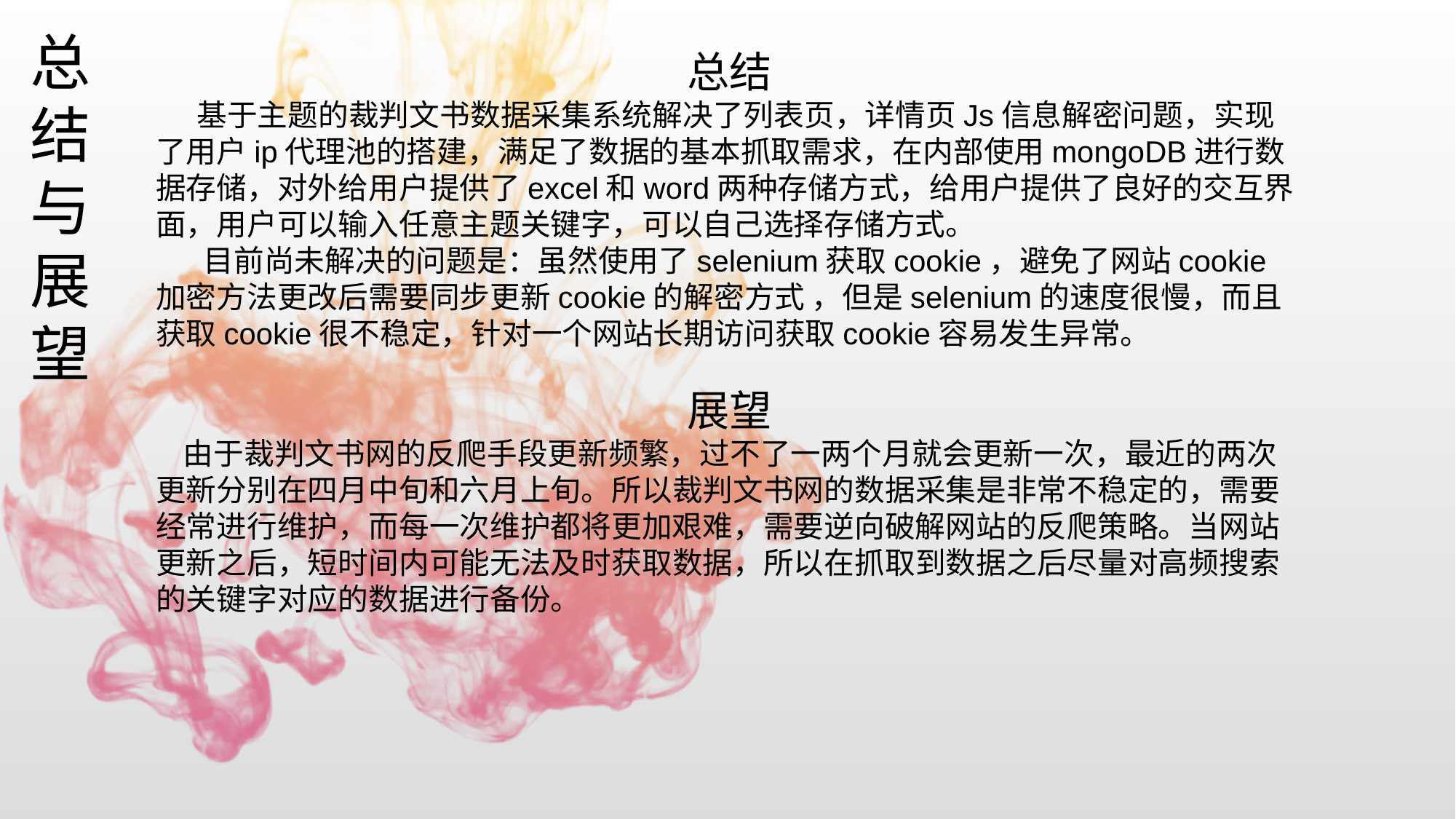

总结与展望

总结
     基于主题的裁判文书数据采集系统解决了列表页，详情页Js信息解密问题，实现了用户ip代理池的搭建，满足了数据的基本抓取需求，在内部使用mongoDB进行数据存储，对外给用户提供了excel和word两种存储方式，给用户提供了良好的交互界面，用户可以输入任意主题关键字，可以自己选择存储方式。
      目前尚未解决的问题是：虽然使用了selenium获取cookie，避免了网站cookie加密方法更改后需要同步更新cookie的解密方式 ，但是selenium的速度很慢，而且获取cookie很不稳定，针对一个网站长期访问获取cookie容易发生异常。

展望
   由于裁判文书网的反爬手段更新频繁，过不了一两个月就会更新一次，最近的两次更新分别在四月中旬和六月上旬。所以裁判文书网的数据采集是非常不稳定的，需要经常进行维护，而每一次维护都将更加艰难，需要逆向破解网站的反爬策略。当网站更新之后，短时间内可能无法及时获取数据，所以在抓取到数据之后尽量对高频搜索的关键字对应的数据进行备份。